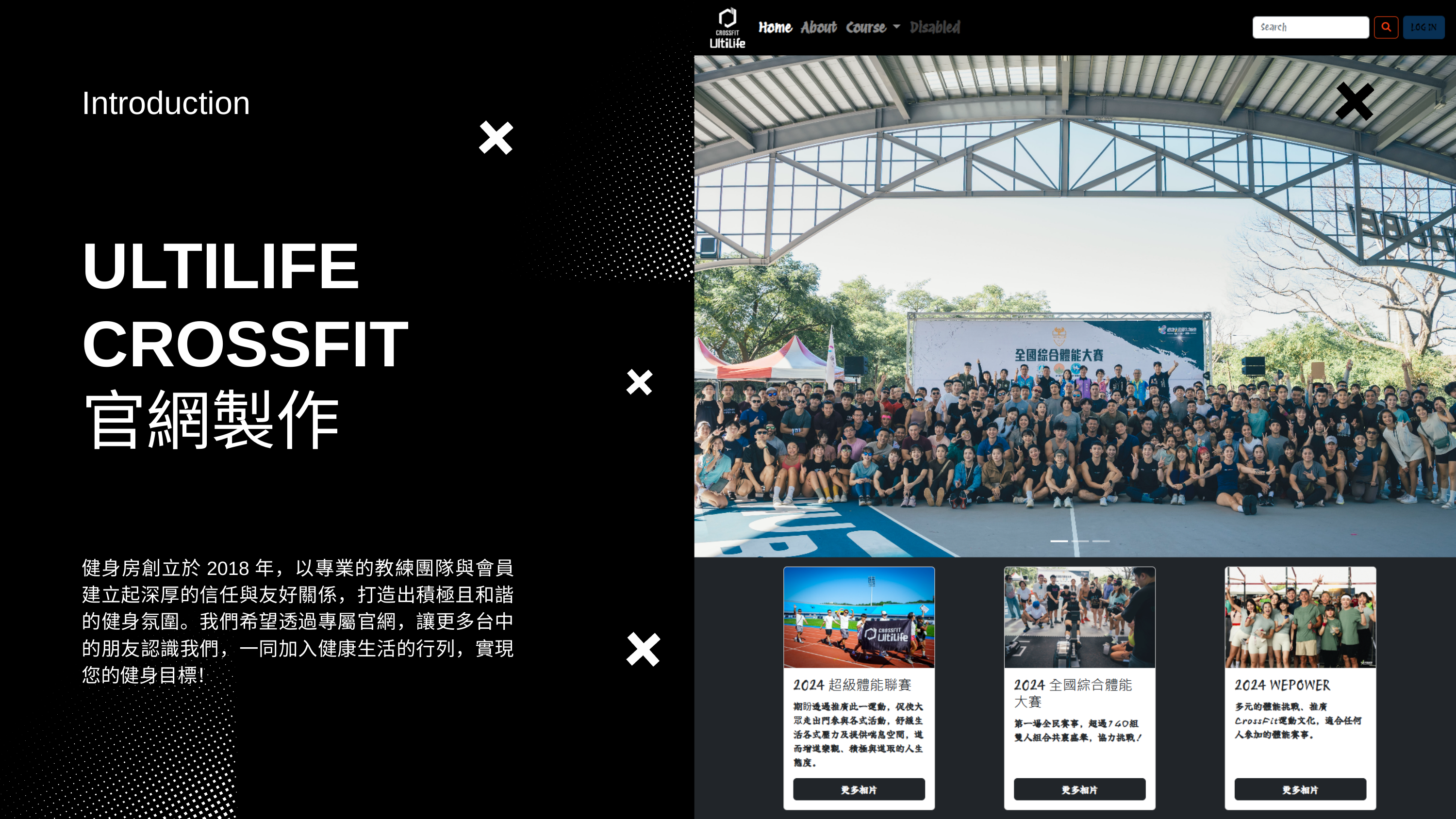

Introduction

ULTILIFE CROSSFIT
官網製作

健身房創立於2018年，以專業的教練團隊與會員建立起深厚的信任與友好關係，打造出積極且和諧的健身氛圍。我們希望透過專屬官網，讓更多台中的朋友認識我們，一同加入健康生活的行列，實現您的健身目標！